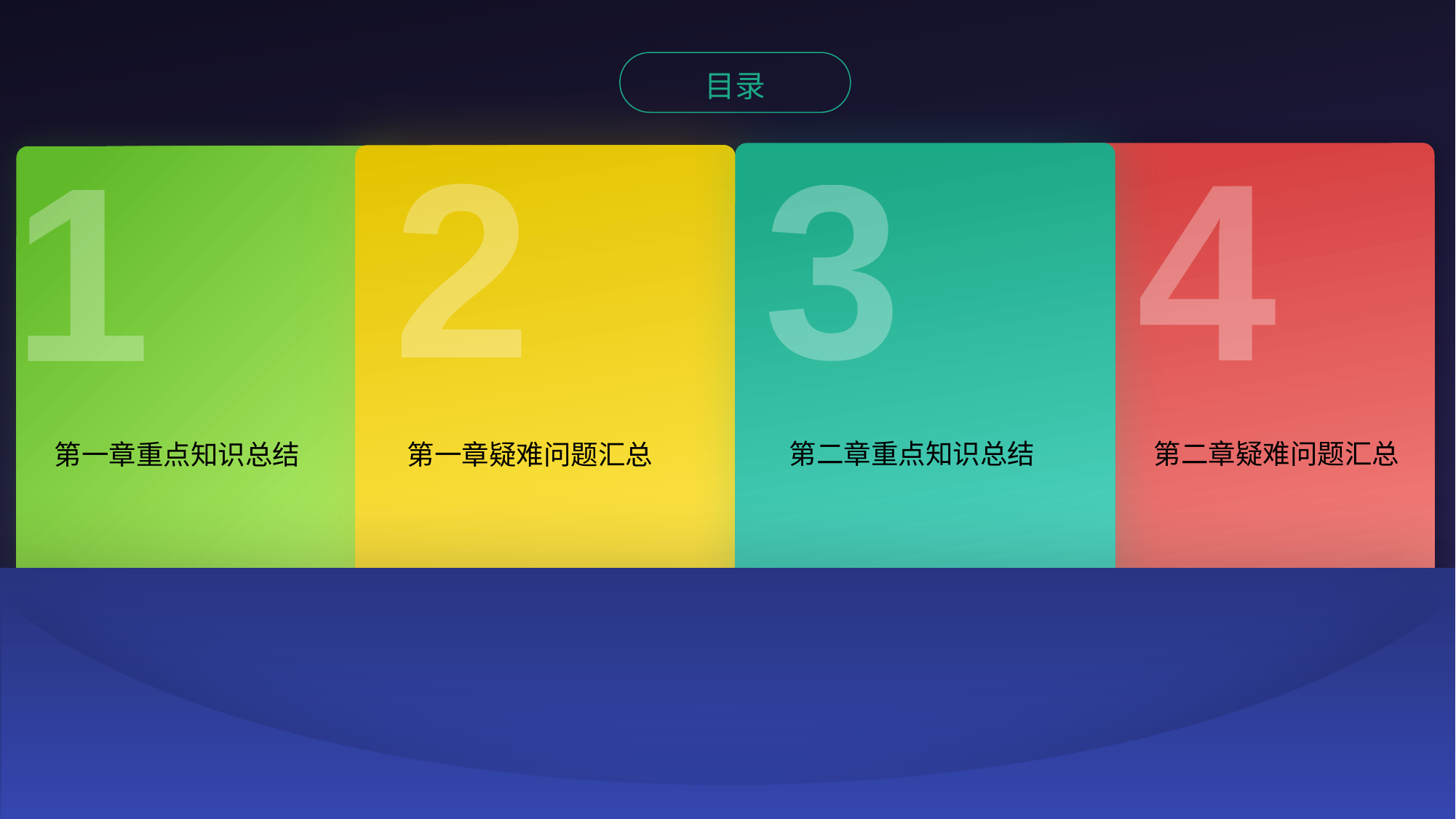

目录
4
2
3
1

第二章重点知识总结
第二章疑难问题汇总
第一章疑难问题汇总
第一章重点知识总结